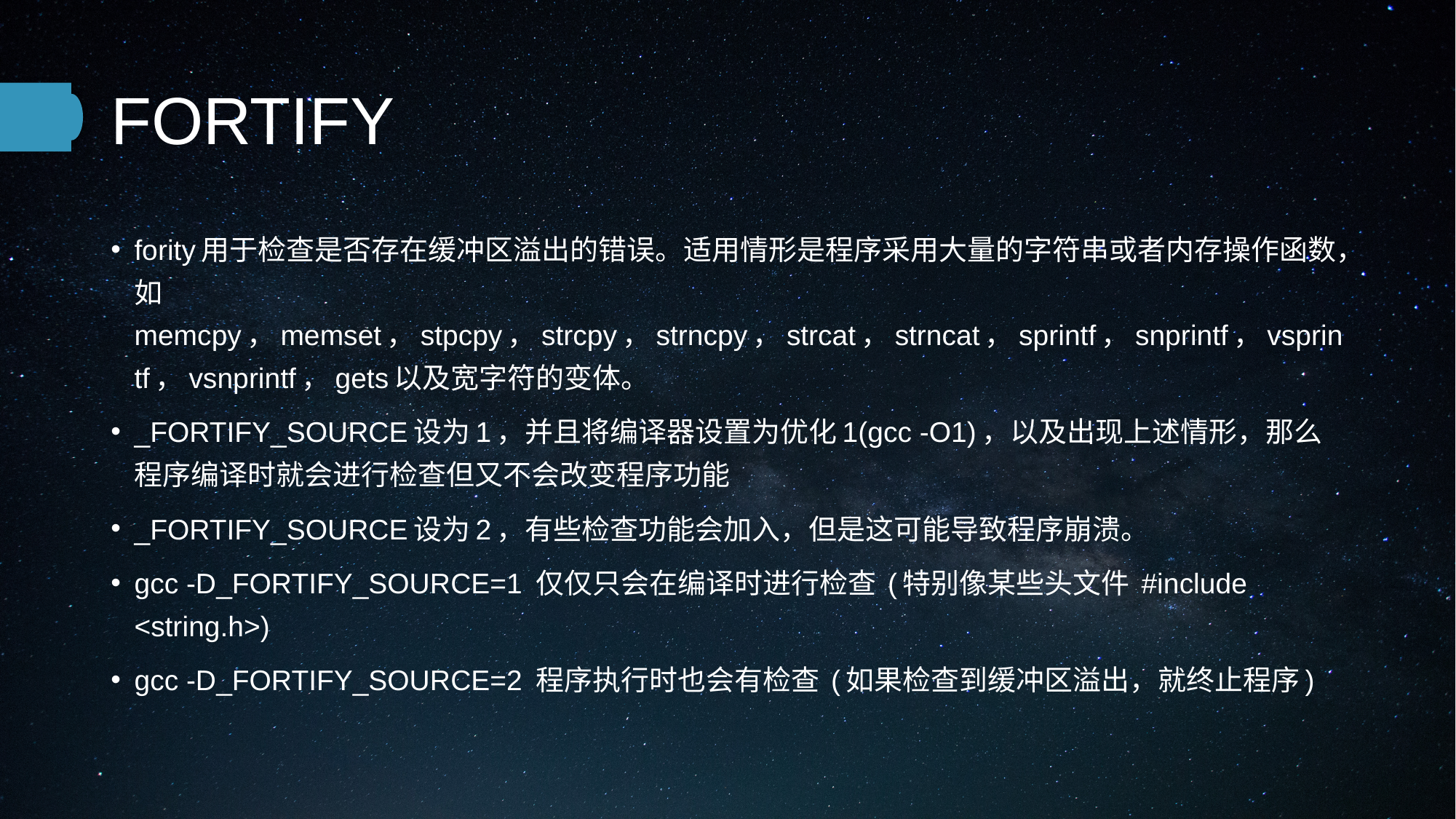

# FORTIFY
fority用于检查是否存在缓冲区溢出的错误。适用情形是程序采用大量的字符串或者内存操作函数，如memcpy，memset，stpcpy，strcpy，strncpy，strcat，strncat，sprintf，snprintf，vsprintf，vsnprintf，gets以及宽字符的变体。
_FORTIFY_SOURCE设为1，并且将编译器设置为优化1(gcc -O1)，以及出现上述情形，那么程序编译时就会进行检查但又不会改变程序功能
_FORTIFY_SOURCE设为2，有些检查功能会加入，但是这可能导致程序崩溃。
gcc -D_FORTIFY_SOURCE=1 仅仅只会在编译时进行检查 (特别像某些头文件 #include <string.h>)
gcc -D_FORTIFY_SOURCE=2 程序执行时也会有检查 (如果检查到缓冲区溢出，就终止程序)